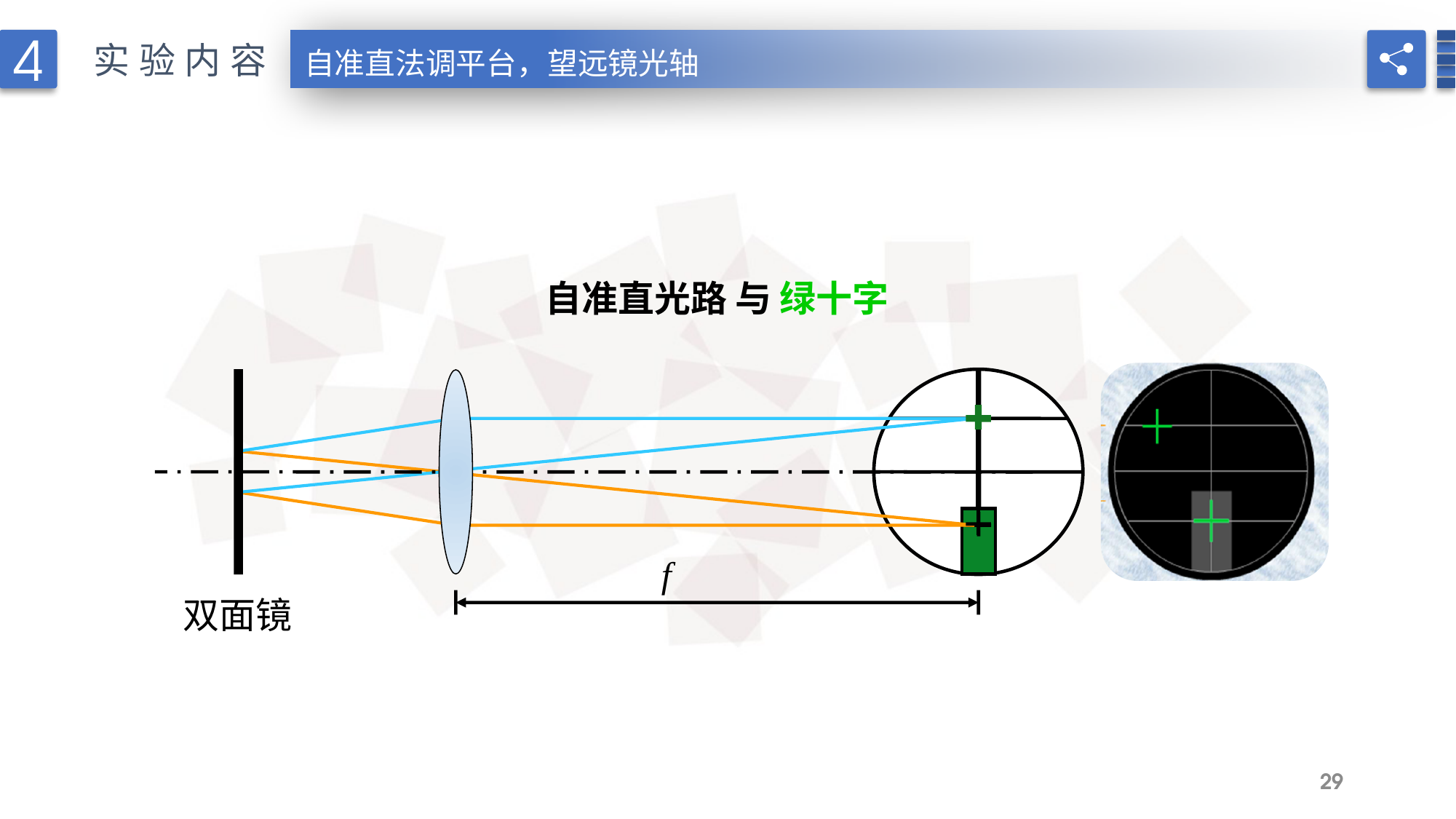

4

实验内容
自准直法调平台，望远镜光轴
自准直光路 与 绿十字

f
双面镜

29